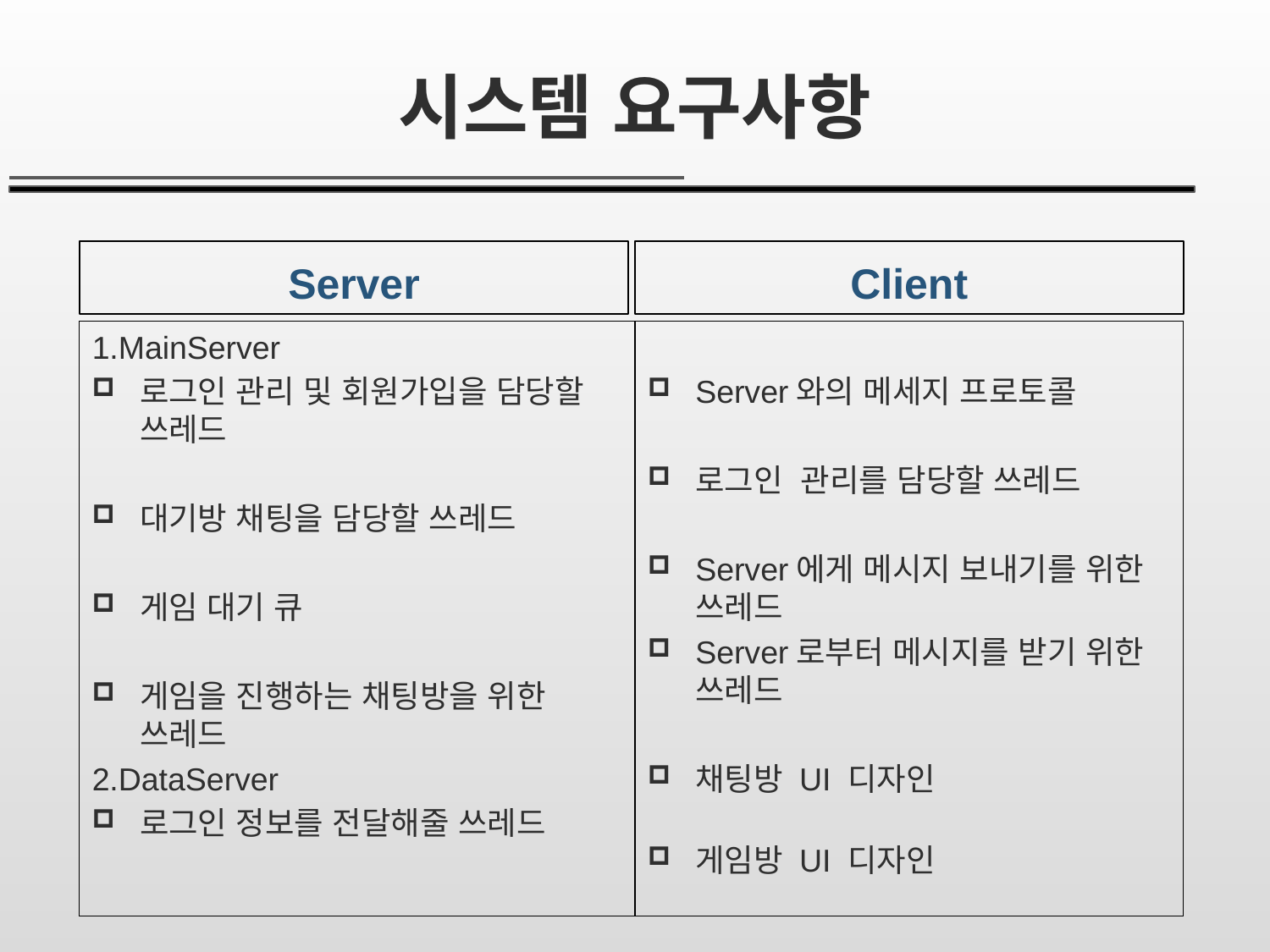

# 시스템 요구사항

Server
Client
1.MainServer
로그인 관리 및 회원가입을 담당할 쓰레드

대기방 채팅을 담당할 쓰레드

게임 대기 큐

게임을 진행하는 채팅방을 위한 쓰레드
2.DataServer
로그인 정보를 전달해줄 쓰레드

Server와의 메세지 프로토콜

로그인  관리를 담당할 쓰레드

Server에게 메시지 보내기를 위한 쓰레드
Server로부터 메시지를 받기 위한 쓰레드

채팅방 UI 디자인

게임방 UI 디자인